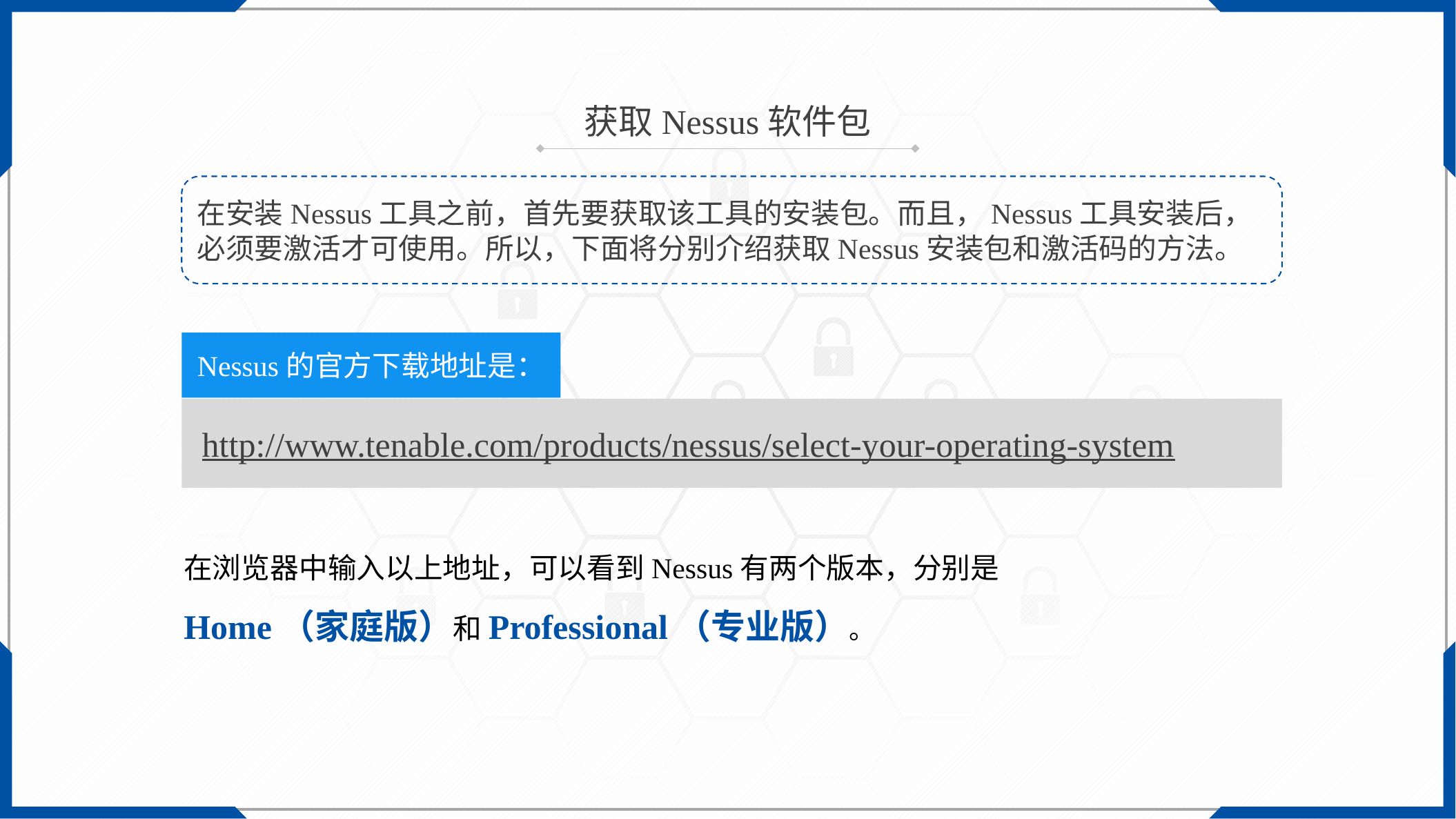

获取Nessus软件包

在安装Nessus工具之前，首先要获取该工具的安装包。而且，Nessus工具安装后，必须要激活才可使用。所以，下面将分别介绍获取Nessus安装包和激活码的方法。
Nessus的官方下载地址是：
http://www.tenable.com/products/nessus/select-your-operating-system
在浏览器中输入以上地址，可以看到Nessus有两个版本，分别是
Home（家庭版）和Professional（专业版）。